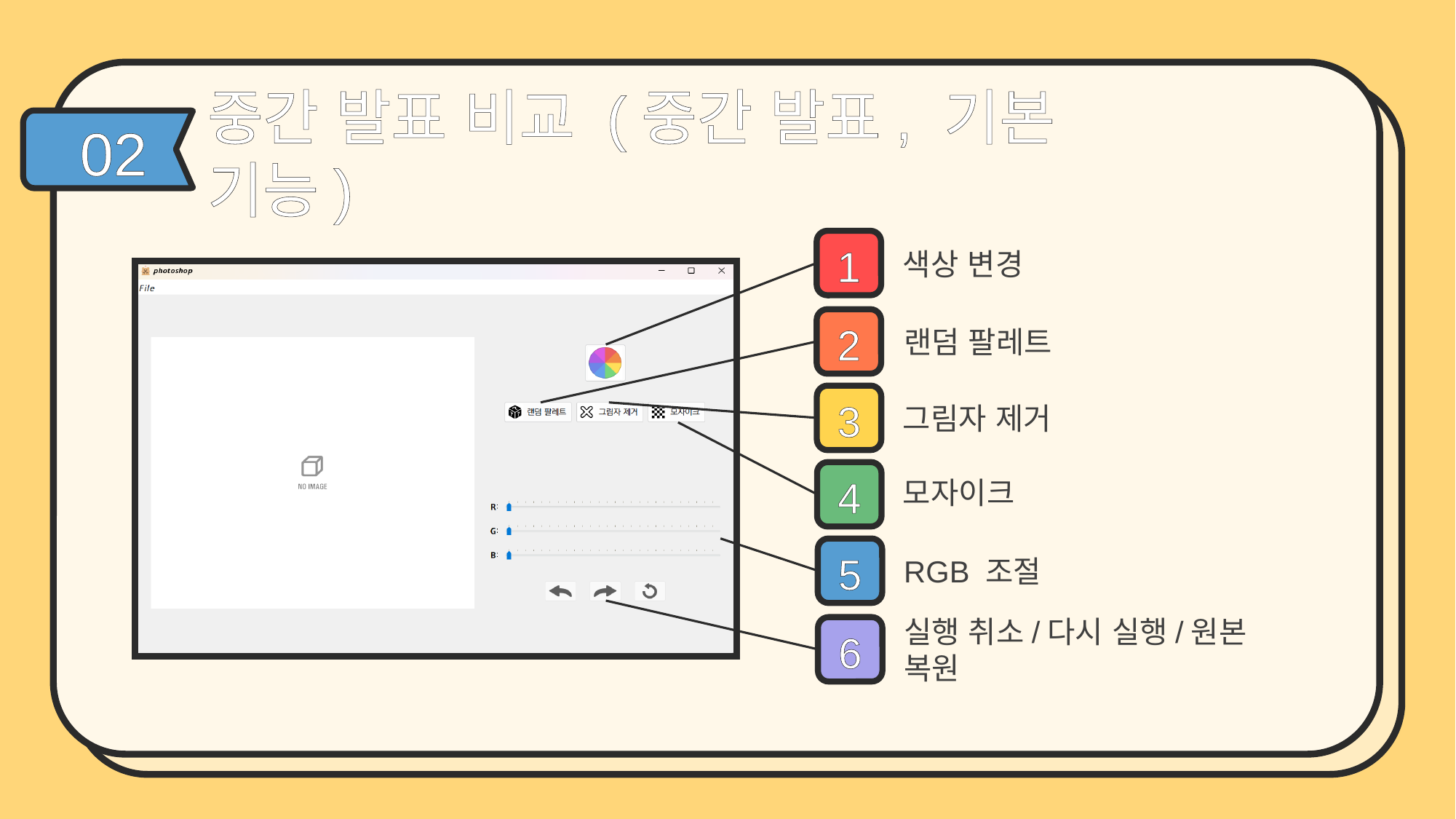

중간 발표 비교 (중간 발표, 기본 기능)
02
색상 변경
1

랜덤 팔레트
2
그림자 제거
3
모자이크
4
RGB 조절
5
실행 취소/다시 실행/원본 복원
6